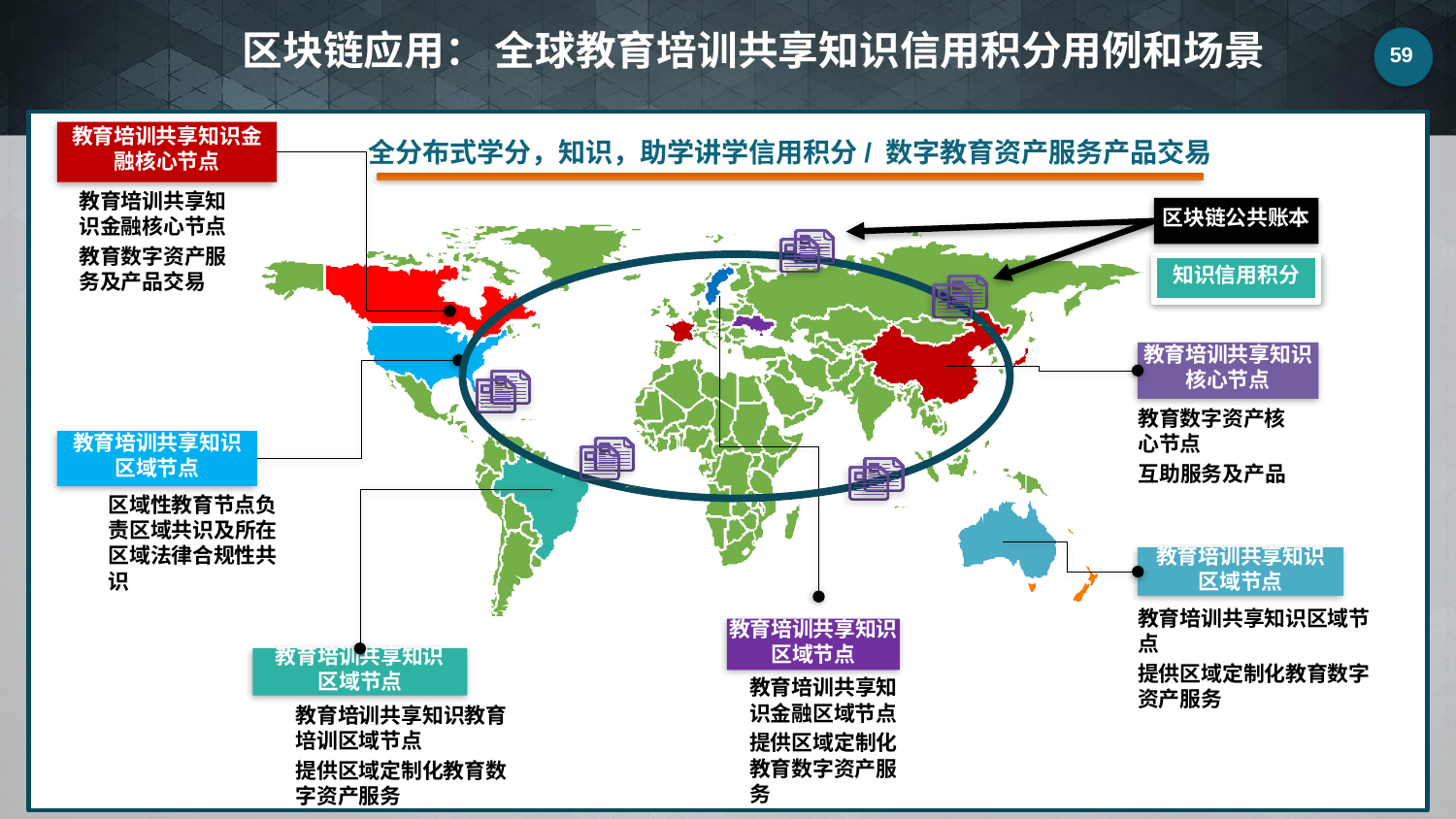

区块链应用： 全球教育培训共享知识信用积分用例和场景
全分布式学分，知识，助学讲学信用积分/ 数字教育资产服务产品交易

教育培训共享知识金融核心节点
教育培训共享知识金融核心节点
教育数字资产服务及产品交易
区块链公共账本

知识信用积分

教育培训共享知识核心节点

教育数字资产核心节点
互助服务及产品

教育培训共享知识区域节点

区域性教育节点负责区域共识及所在区域法律合规性共识

教育培训共享知识区域节点

教育培训共享知识区域节点
提供区域定制化教育数字资产服务

教育培训共享知识区域节点

教育培训共享知识区域节点
教育培训共享知识金融区域节点
提供区域定制化教育数字资产服务
教育培训共享知识教育培训区域节点
提供区域定制化教育数字资产服务